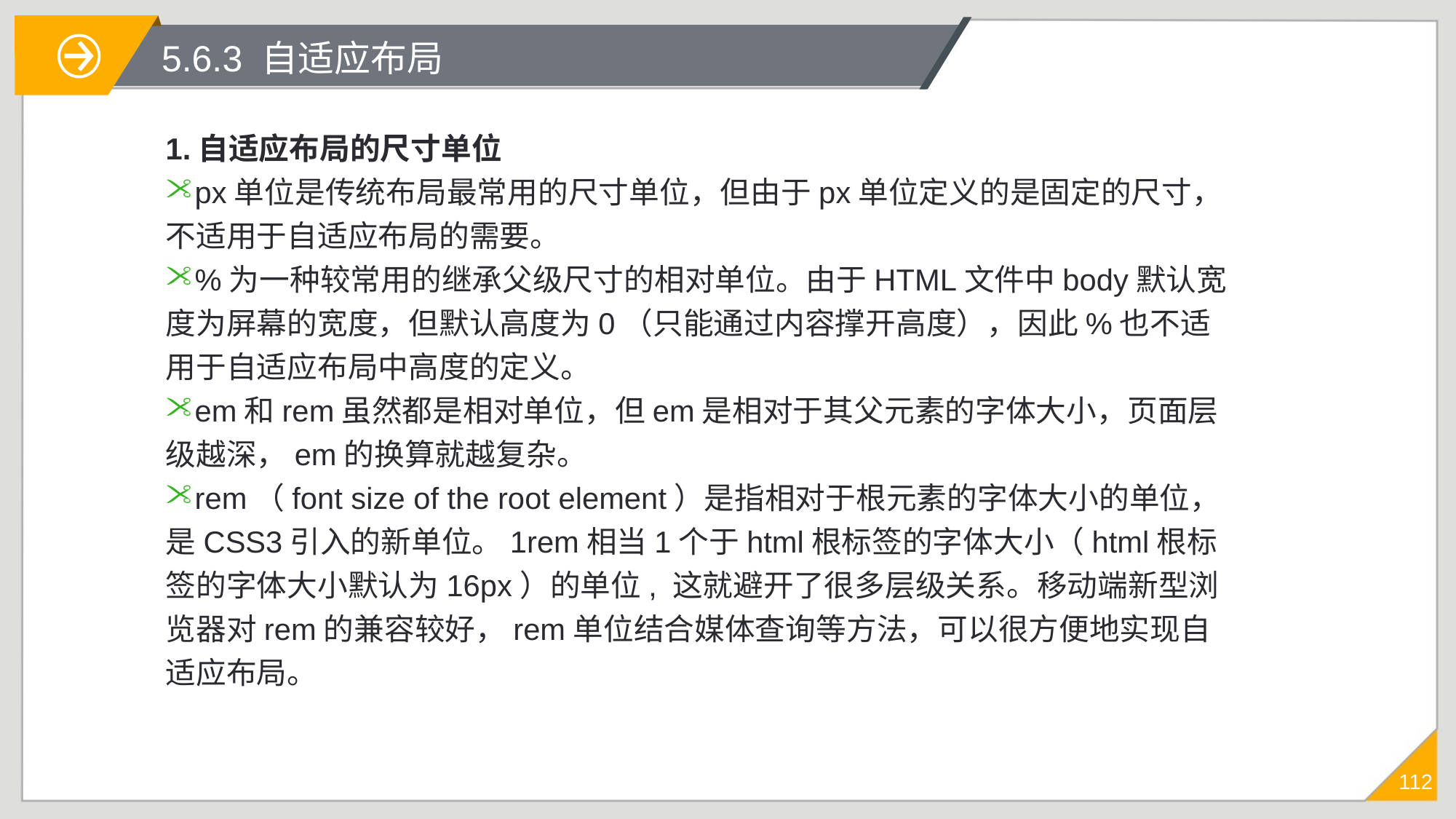

# 5.6.3 自适应布局
1.自适应布局的尺寸单位
px单位是传统布局最常用的尺寸单位，但由于px单位定义的是固定的尺寸，不适用于自适应布局的需要。
%为一种较常用的继承父级尺寸的相对单位。由于HTML文件中body默认宽度为屏幕的宽度，但默认高度为0（只能通过内容撑开高度），因此%也不适用于自适应布局中高度的定义。
em和rem虽然都是相对单位，但em是相对于其父元素的字体大小，页面层级越深，em的换算就越复杂。
rem（font size of the root element）是指相对于根元素的字体大小的单位，是CSS3引入的新单位。1rem相当1个于html根标签的字体大小（html根标签的字体大小默认为16px）的单位, 这就避开了很多层级关系。移动端新型浏览器对rem的兼容较好，rem单位结合媒体查询等方法，可以很方便地实现自适应布局。